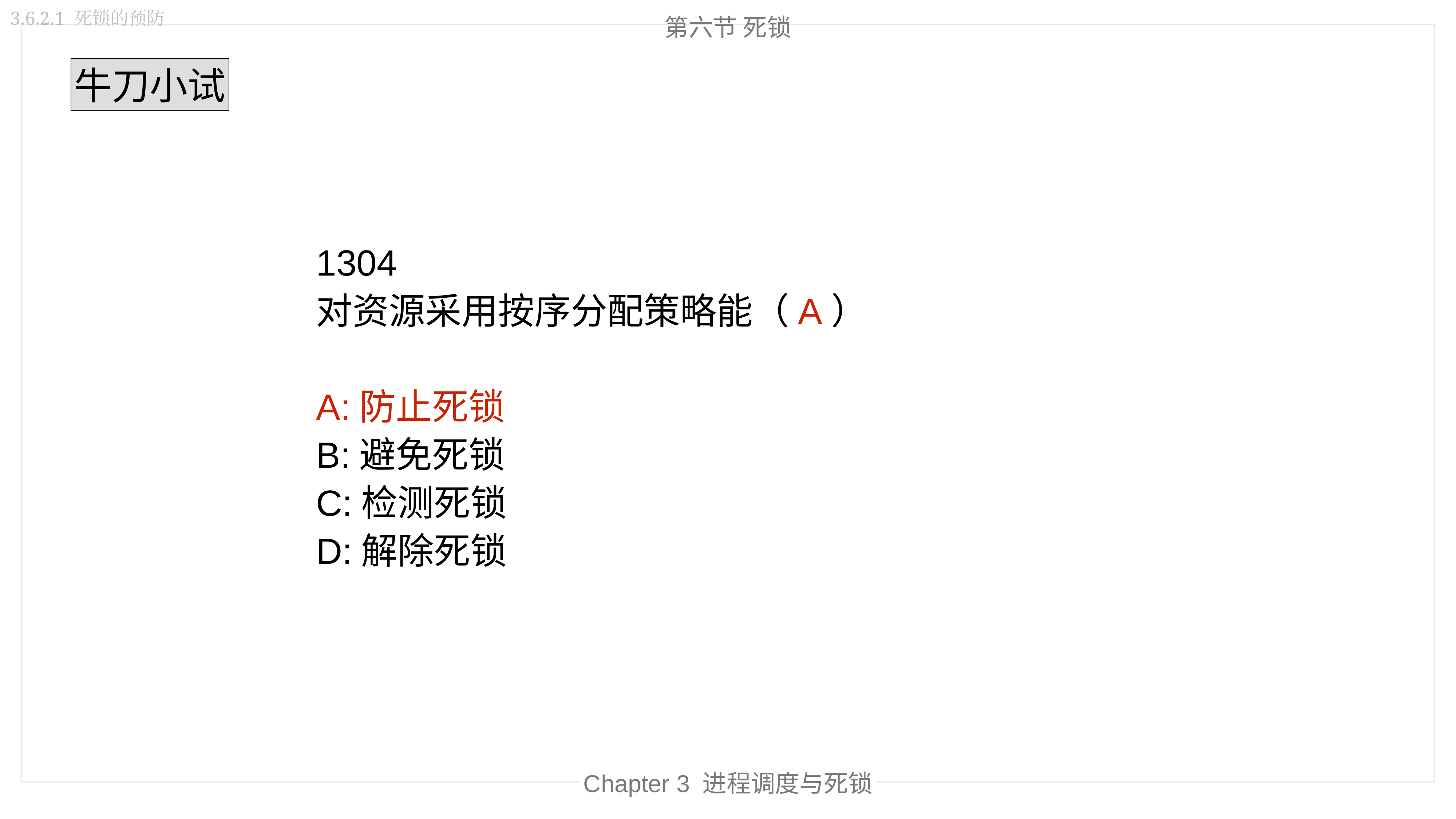

3.6.2.1 死锁的预防
第六节 死锁
牛刀小试
1304
对资源采用按序分配策略能（A）

A:防止死锁
B:避免死锁
C:检测死锁
D:解除死锁
Chapter 3 进程调度与死锁